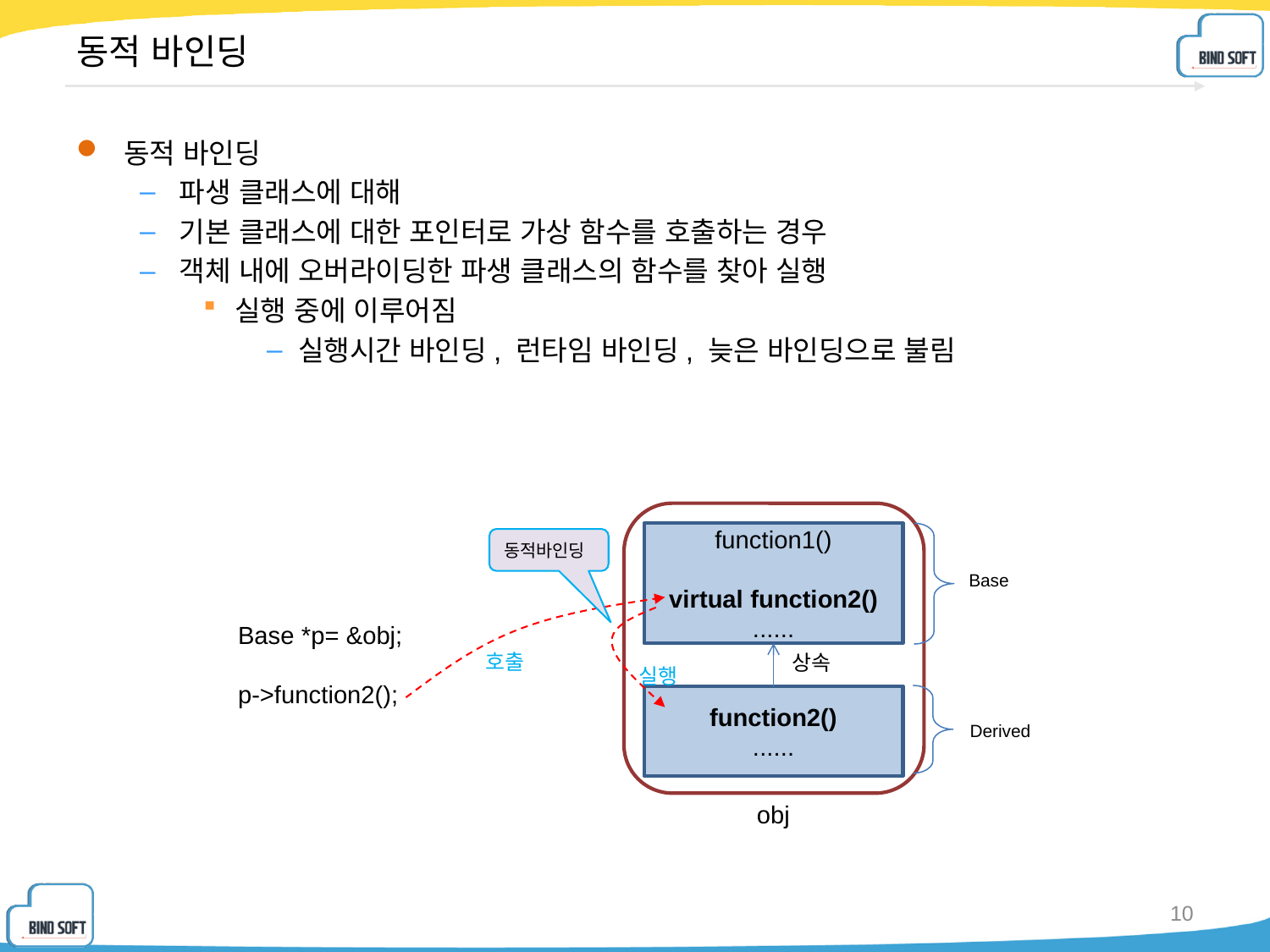

# 동적 바인딩
동적 바인딩
파생 클래스에 대해
기본 클래스에 대한 포인터로 가상 함수를 호출하는 경우
객체 내에 오버라이딩한 파생 클래스의 함수를 찾아 실행
실행 중에 이루어짐
실행시간 바인딩, 런타임 바인딩, 늦은 바인딩으로 불림

function1()

virtual function2()
......

동적바인딩
Base

Base *p= &obj;

p->function2();
호출
상속
실행

function2()
......
Derived
obj
10